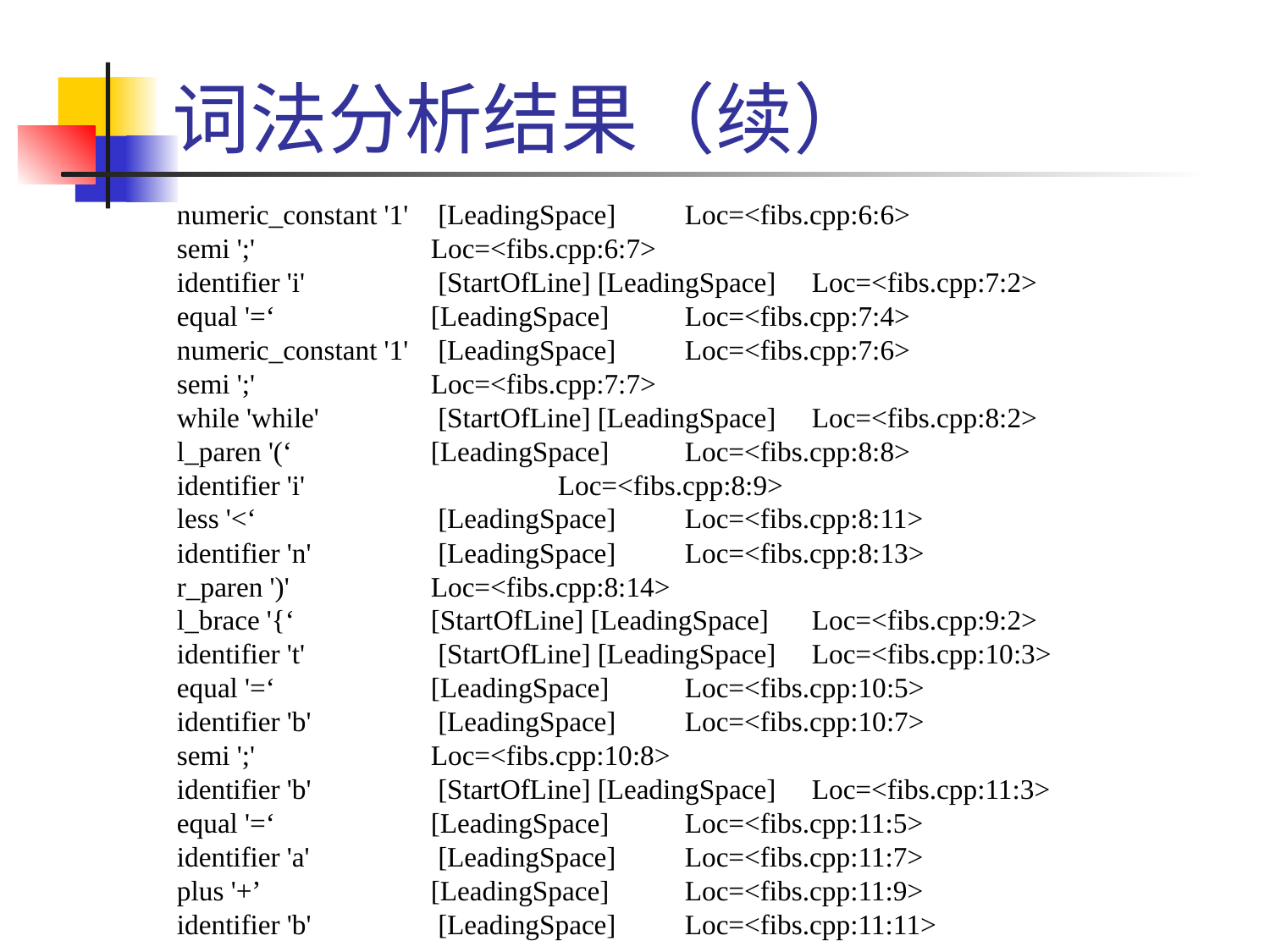

# 词法分析结果（续）
numeric_constant '1'	 [LeadingSpace]	Loc=<fibs.cpp:6:6>
semi ';'		Loc=<fibs.cpp:6:7>
identifier 'i'	 [StartOfLine] [LeadingSpace]	Loc=<fibs.cpp:7:2>
equal '=‘	 	[LeadingSpace]	Loc=<fibs.cpp:7:4>
numeric_constant '1'	 [LeadingSpace]	Loc=<fibs.cpp:7:6>
semi ';'		Loc=<fibs.cpp:7:7>
while 'while'	 [StartOfLine] [LeadingSpace]	Loc=<fibs.cpp:8:2>
l_paren '(‘	 	[LeadingSpace]	Loc=<fibs.cpp:8:8>
identifier 'i'		Loc=<fibs.cpp:8:9>
less '<‘		 [LeadingSpace]	Loc=<fibs.cpp:8:11>
identifier 'n'	 [LeadingSpace]	Loc=<fibs.cpp:8:13>
r_paren ')'		Loc=<fibs.cpp:8:14>
l_brace '{‘	 	[StartOfLine] [LeadingSpace]	Loc=<fibs.cpp:9:2>
identifier 't'	 [StartOfLine] [LeadingSpace]	Loc=<fibs.cpp:10:3>
equal '=‘	 	[LeadingSpace]	Loc=<fibs.cpp:10:5>
identifier 'b'	 [LeadingSpace]	Loc=<fibs.cpp:10:7>
semi ';'		Loc=<fibs.cpp:10:8>
identifier 'b'	 [StartOfLine] [LeadingSpace]	Loc=<fibs.cpp:11:3>
equal '=‘	 	[LeadingSpace]	Loc=<fibs.cpp:11:5>
identifier 'a'	 [LeadingSpace]	Loc=<fibs.cpp:11:7>
plus '+’	 	[LeadingSpace]	Loc=<fibs.cpp:11:9>
identifier 'b'	 [LeadingSpace]	Loc=<fibs.cpp:11:11>